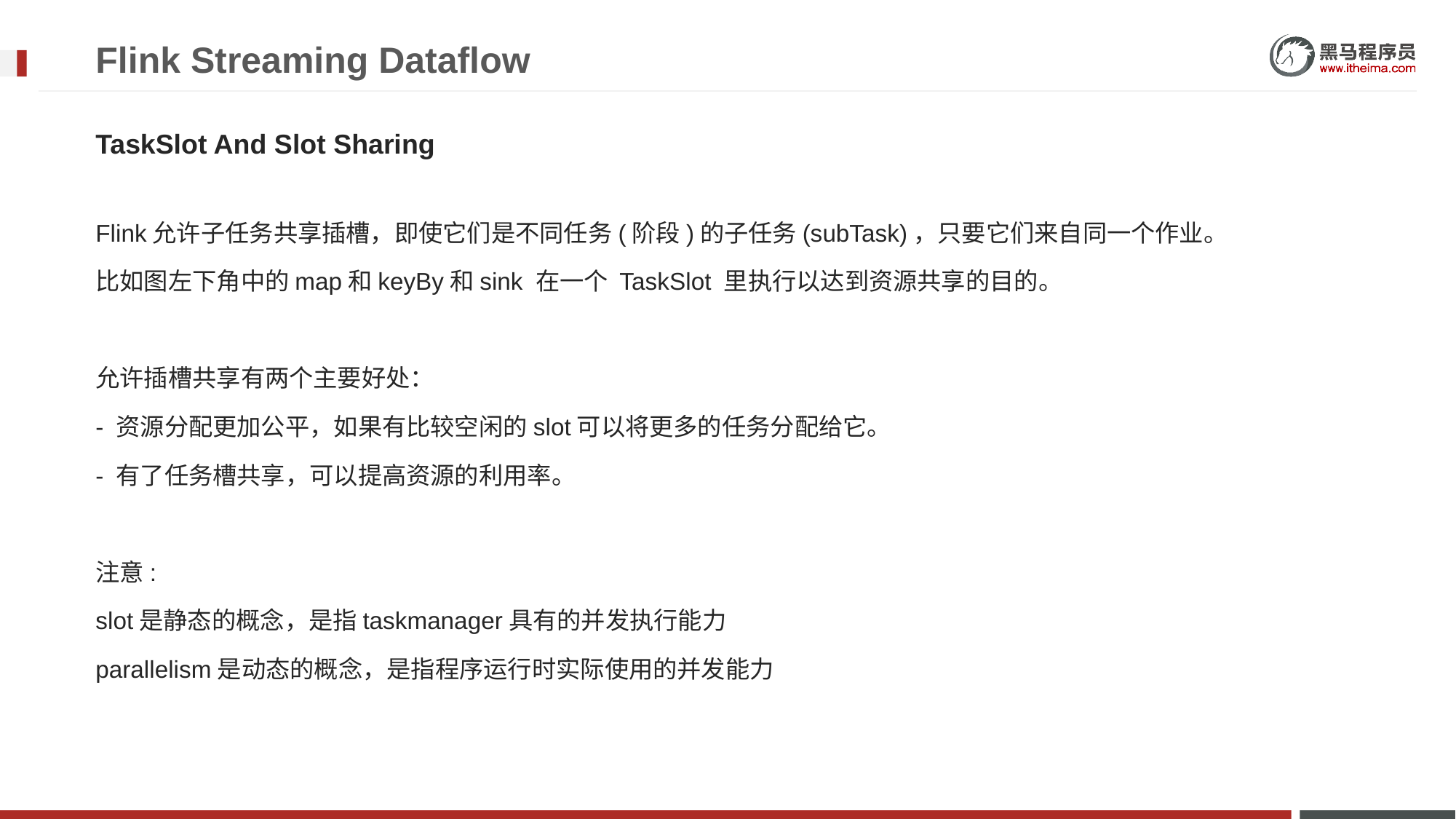

# Flink Streaming Dataflow
TaskSlot And Slot Sharing
Flink允许子任务共享插槽，即使它们是不同任务(阶段)的子任务(subTask)，只要它们来自同一个作业。
比如图左下角中的map和keyBy和sink 在一个 TaskSlot 里执行以达到资源共享的目的。

允许插槽共享有两个主要好处：
- 资源分配更加公平，如果有比较空闲的slot可以将更多的任务分配给它。
- 有了任务槽共享，可以提高资源的利用率。

注意:
slot是静态的概念，是指taskmanager具有的并发执行能力
parallelism是动态的概念，是指程序运行时实际使用的并发能力